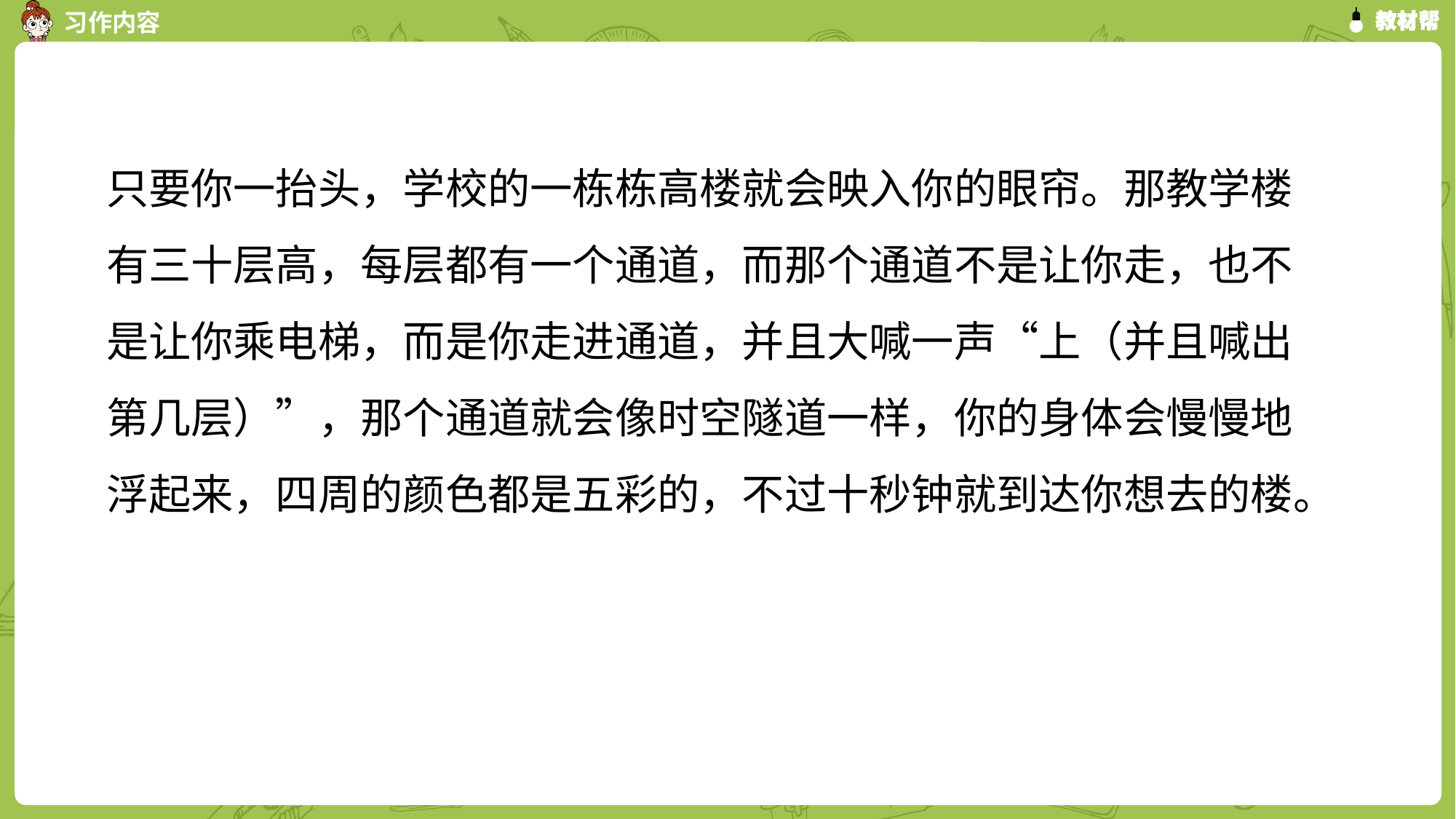

只要你一抬头，学校的一栋栋高楼就会映入你的眼帘。那教学楼有三十层高，每层都有一个通道，而那个通道不是让你走，也不是让你乘电梯，而是你走进通道，并且大喊一声“上（并且喊出第几层）”，那个通道就会像时空隧道一样，你的身体会慢慢地浮起来，四周的颜色都是五彩的，不过十秒钟就到达你想去的楼。